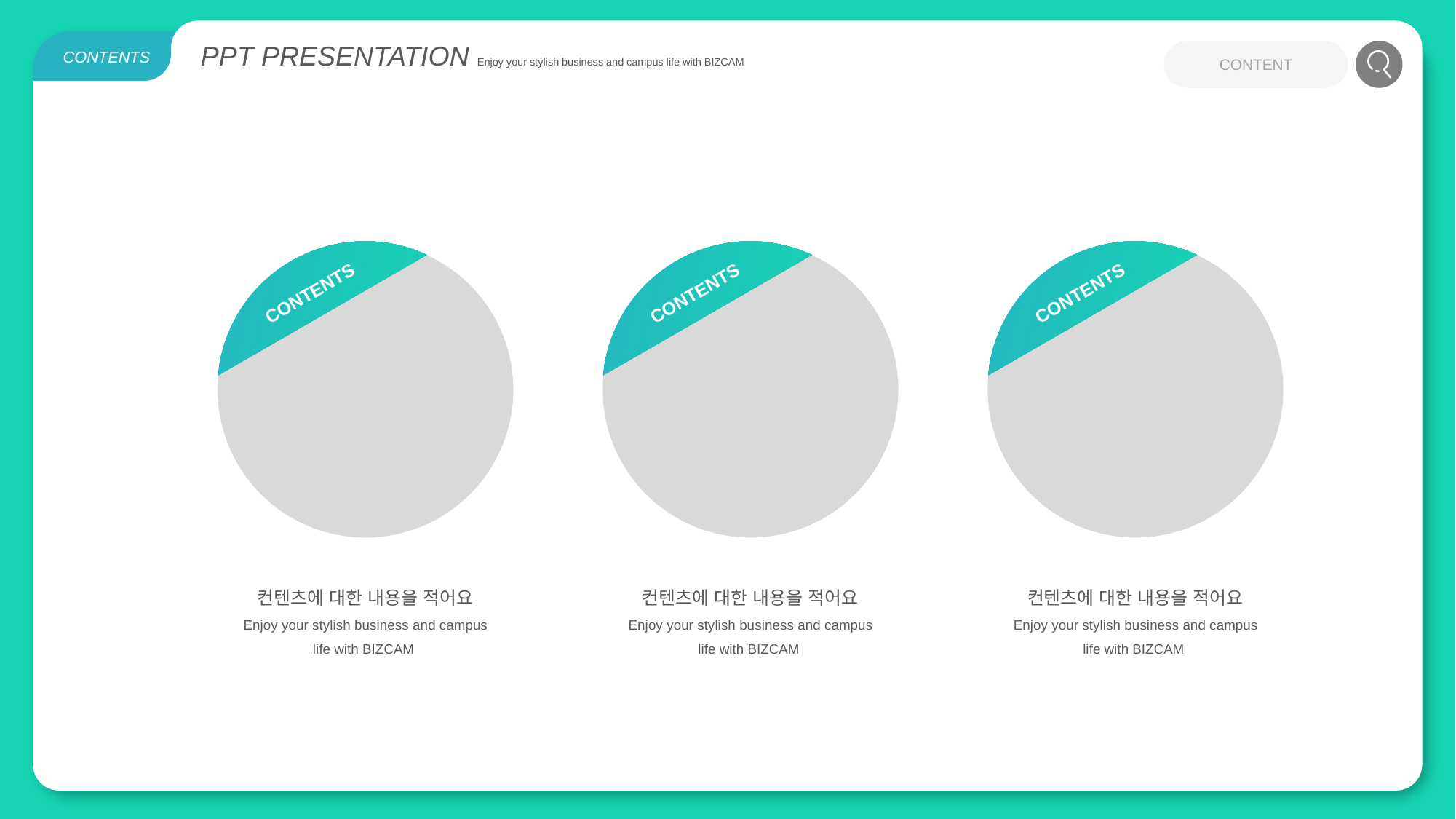

PPT PRESENTATION Enjoy your stylish business and campus life with BIZCAM

CONTENT

CONTENTS

CONTENTS
CONTENTS
CONTENTS
컨텐츠에 대한 내용을 적어요
Enjoy your stylish business and campus life with BIZCAM
컨텐츠에 대한 내용을 적어요
Enjoy your stylish business and campus life with BIZCAM
컨텐츠에 대한 내용을 적어요
Enjoy your stylish business and campus life with BIZCAM